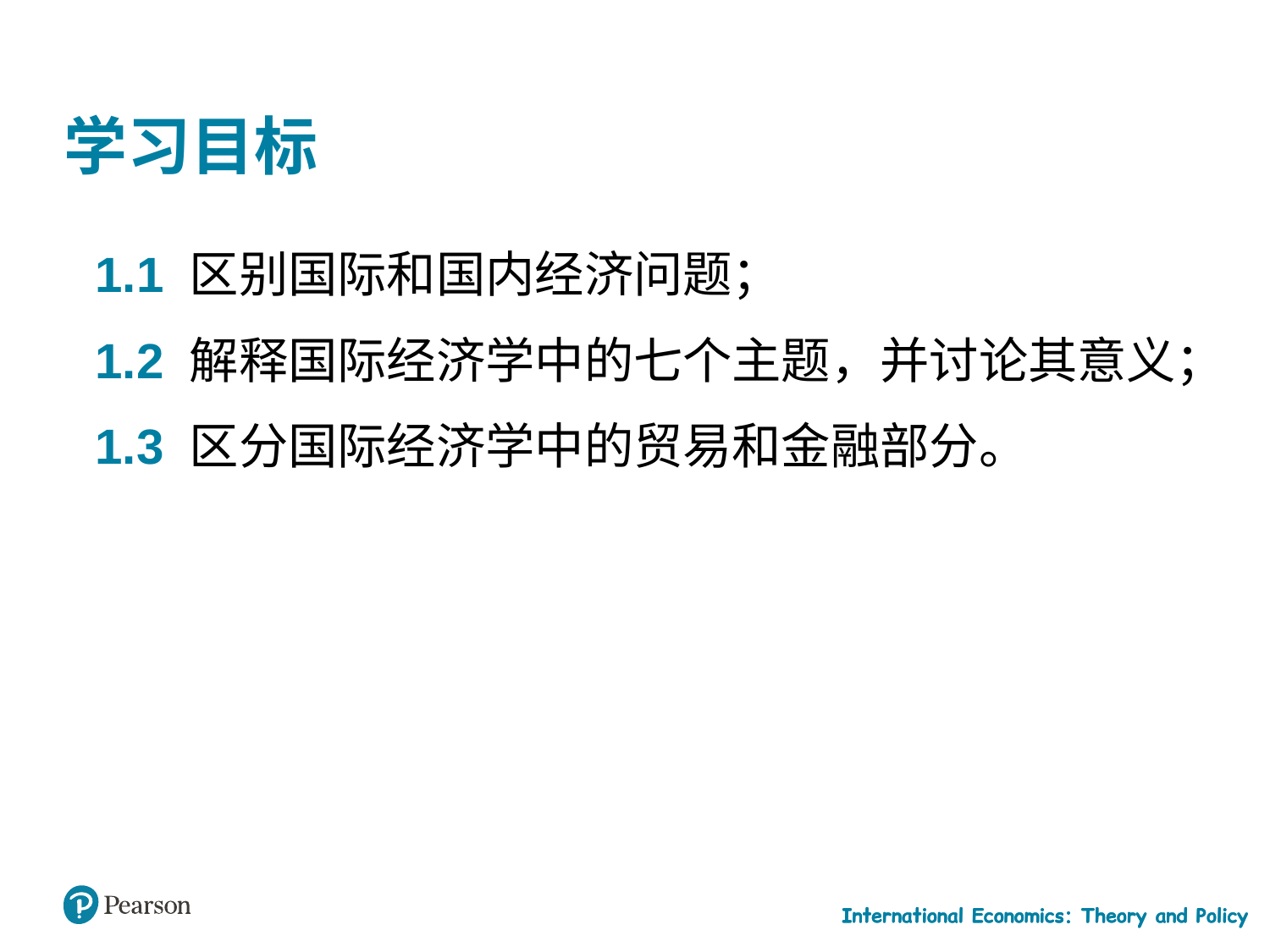

# 学习目标
1.1 区别国际和国内经济问题；
1.2 解释国际经济学中的七个主题，并讨论其意义；
1.3 区分国际经济学中的贸易和金融部分。
International Economics: Theory and Policy